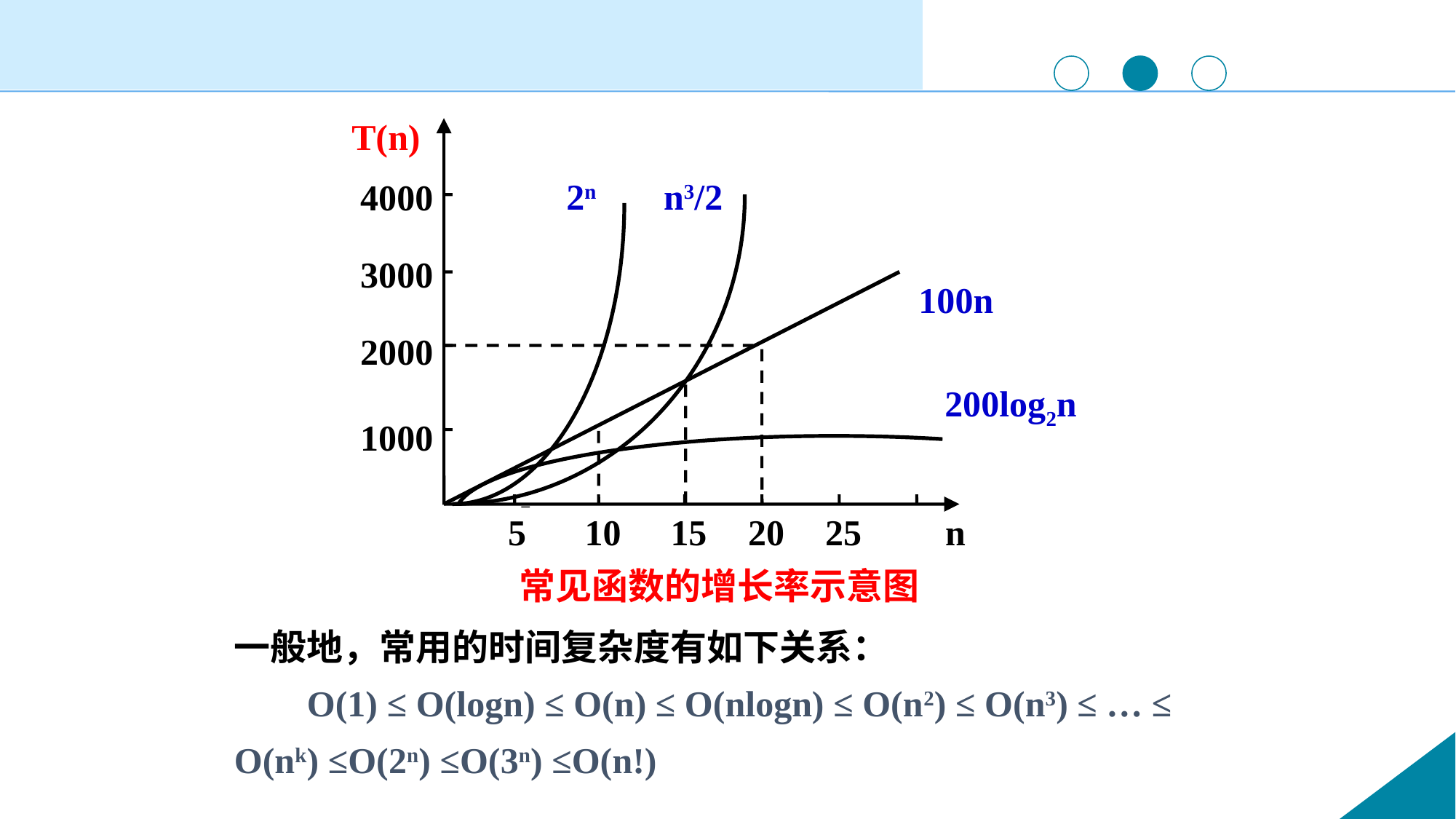

#

T(n)

2n
n3/2
4000

3000

100n
2000

200log2n

1000

10
15
20
25
5
n

常见函数的增长率示意图
一般地，常用的时间复杂度有如下关系：
        O(1) ≤ O(logn) ≤ O(n) ≤ O(nlogn) ≤ O(n2) ≤ O(n3) ≤ … ≤ O(nk) ≤O(2n) ≤O(3n) ≤O(n!)